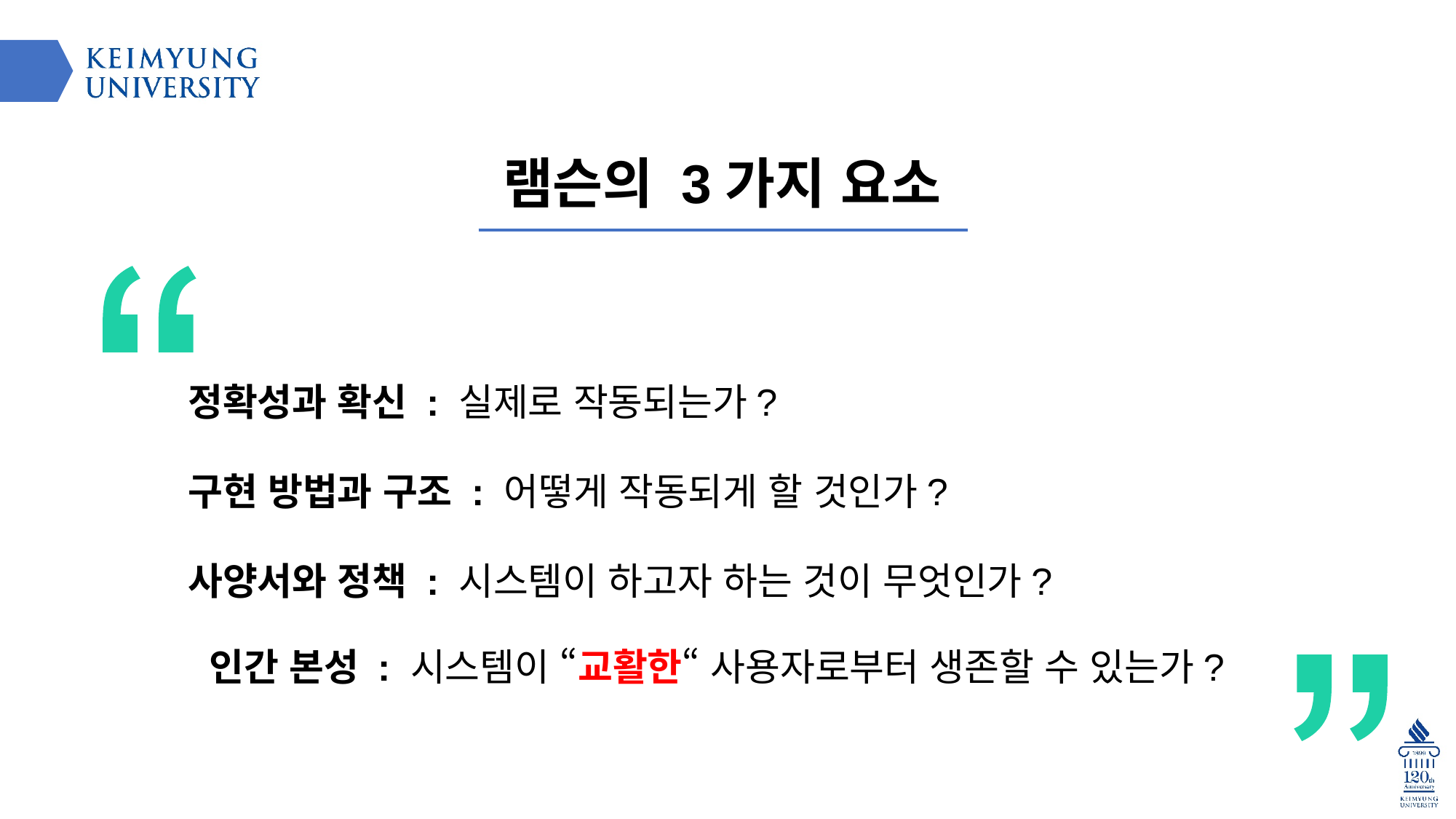

램슨의 3가지 요소

정확성과 확신 : 실제로 작동되는가?

구현 방법과 구조 : 어떻게 작동되게 할 것인가?

사양서와 정책 : 시스템이 하고자 하는 것이 무엇인가?
인간 본성 : 시스템이 “교활한“ 사용자로부터 생존할 수 있는가?